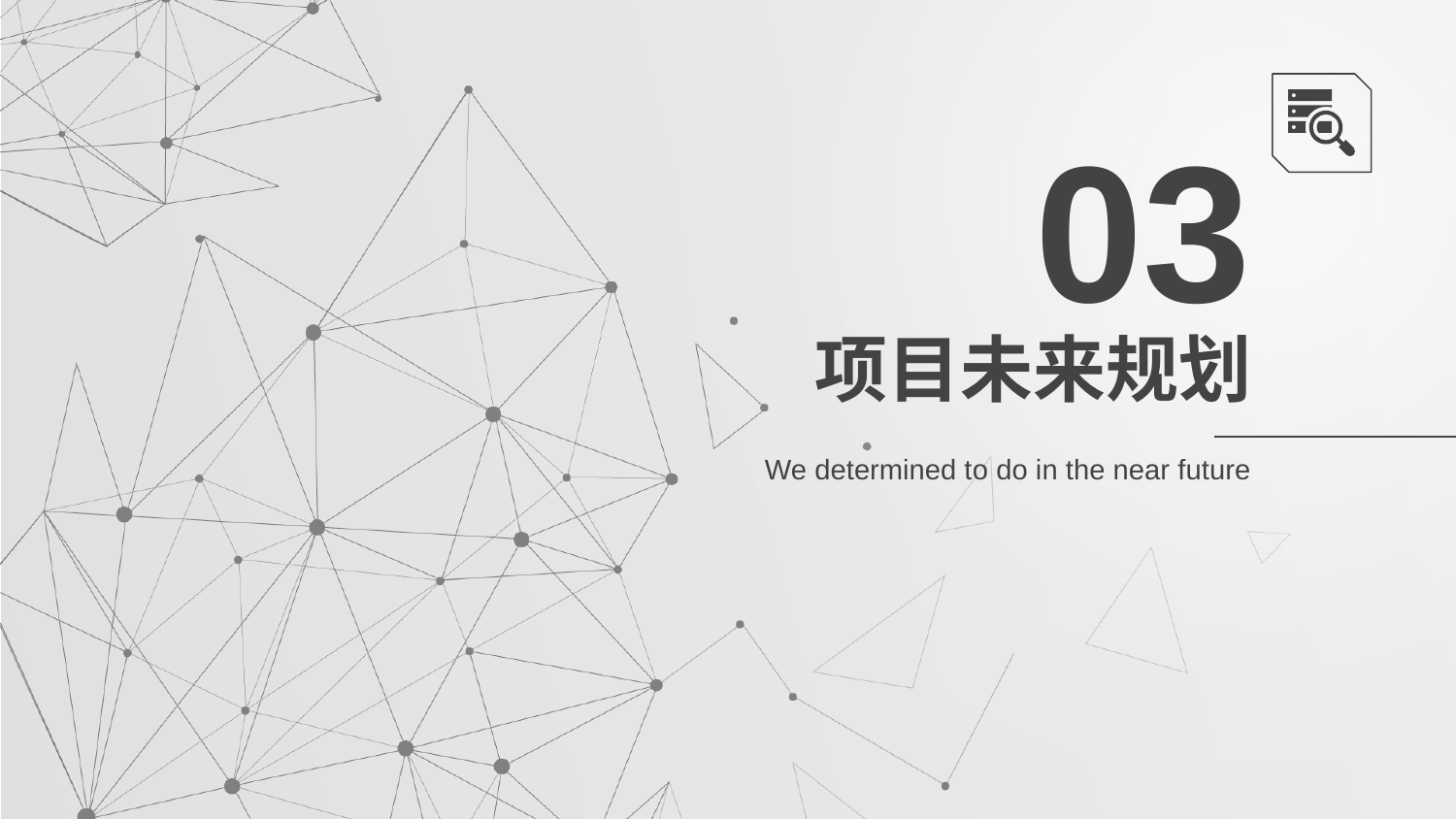

03
# 项目未来规划
We determined to do in the near future